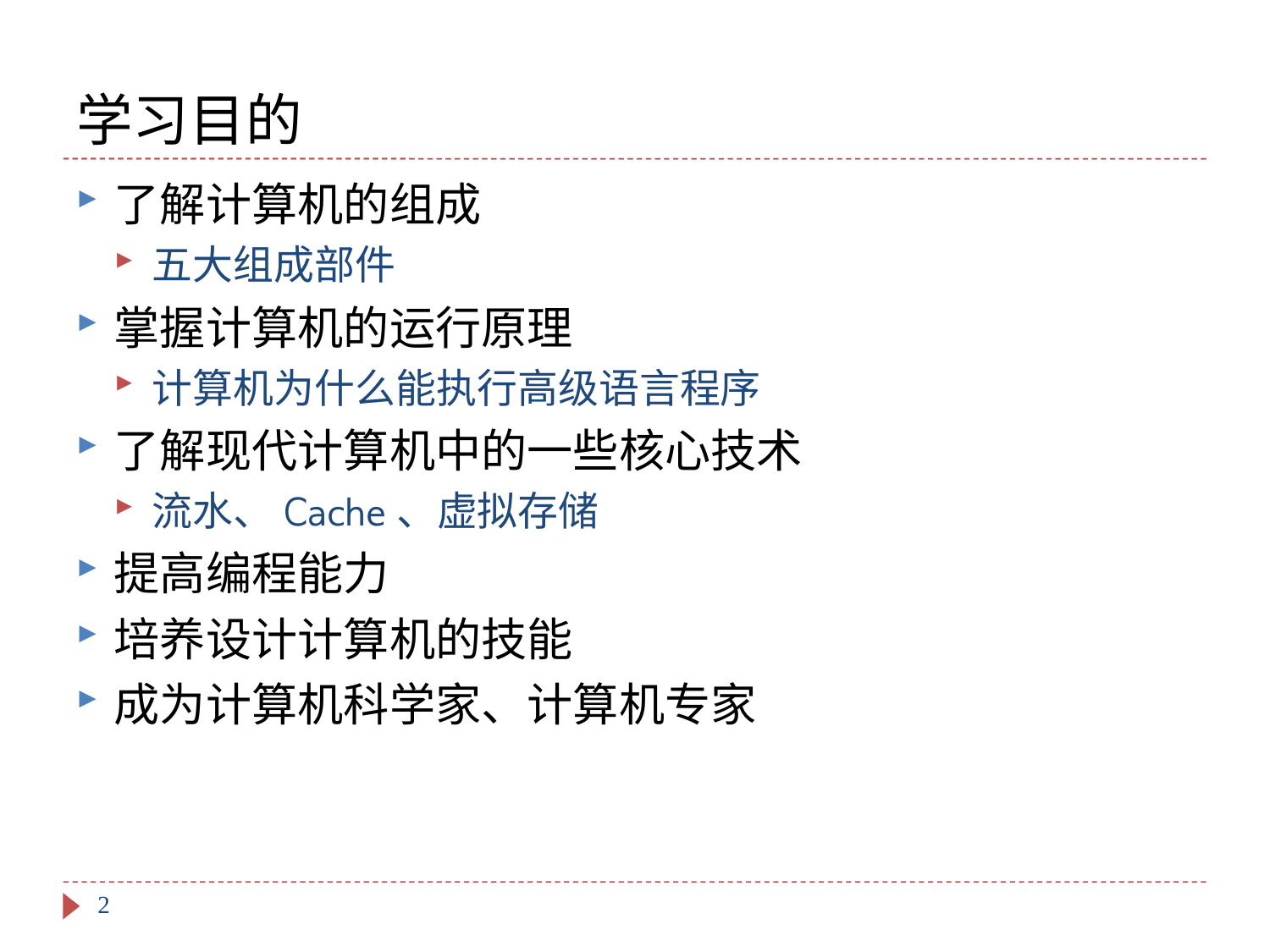

# 学习目的
了解计算机的组成
五大组成部件
掌握计算机的运行原理
计算机为什么能执行高级语言程序
了解现代计算机中的一些核心技术
流水、Cache、虚拟存储
提高编程能力
培养设计计算机的技能
成为计算机科学家、计算机专家

2